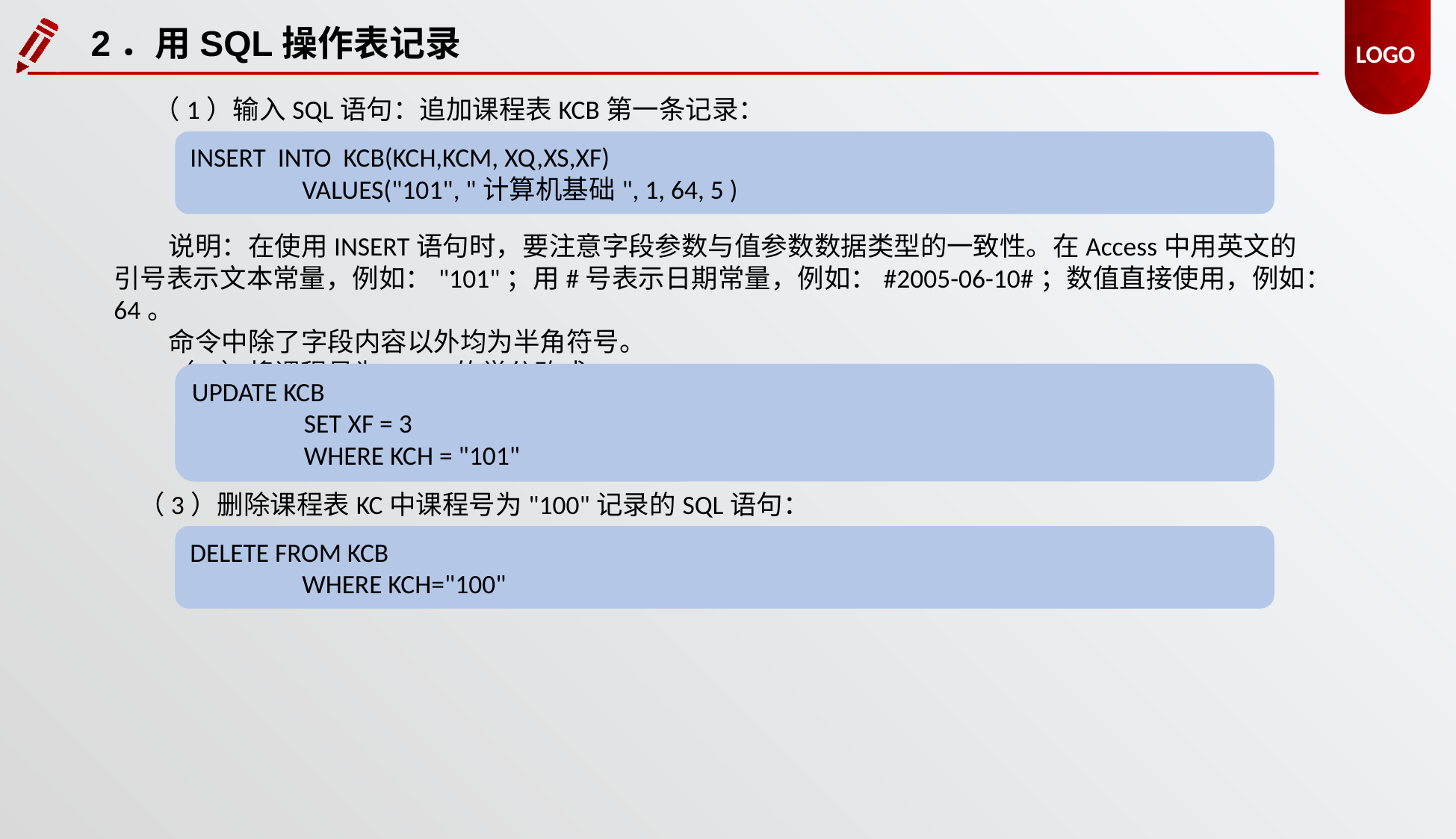

2．用SQL操作表记录
（1）输入SQL语句：追加课程表KCB第一条记录：
INSERT  INTO  KCB(KCH,KCM, XQ,XS,XF)
	VALUES("101", "计算机基础", 1, 64, 5 )
说明：在使用INSERT语句时，要注意字段参数与值参数数据类型的一致性。在Access中用英文的引号表示文本常量，例如："101"；用#号表示日期常量，例如：#2005-06-10#；数值直接使用，例如：64。
命令中除了字段内容以外均为半角符号。
（2）将课程号为"101"的学分改成3:
UPDATE KCB
   	SET XF = 3
    	WHERE KCH = "101"
（3）删除课程表KC中课程号为"100"记录的SQL语句：
DELETE FROM KCB
      	WHERE KCH="100"